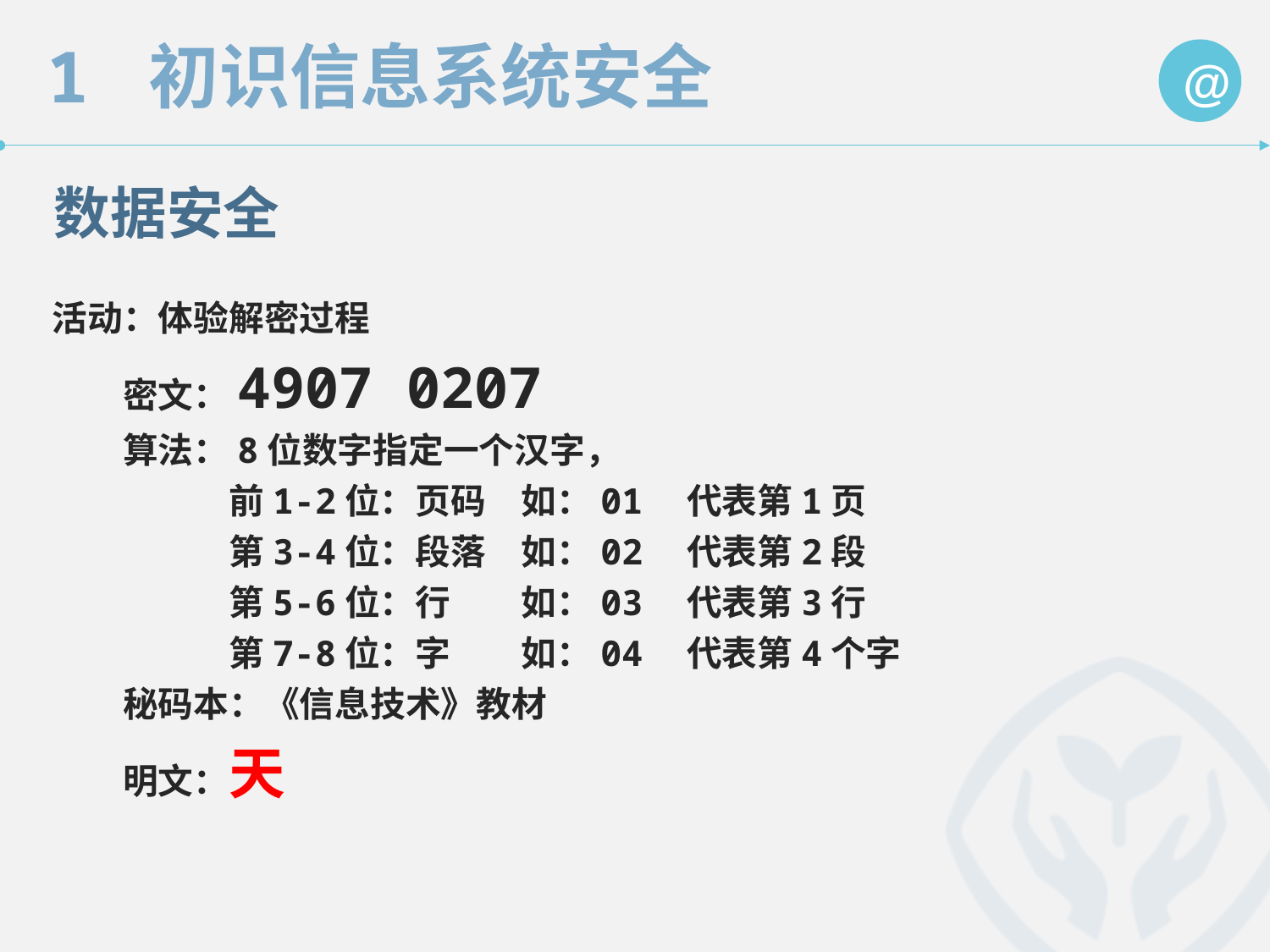

数据安全
活动：体验解密过程
　　密文：4907 0207
　　算法：8位数字指定一个汉字，
　　　　　前1-2位：页码　如：01　代表第1页
　　　　　第3-4位：段落　如：02　代表第2段
　　　　　第5-6位：行　　如：03　代表第3行
　　　　　第7-8位：字　　如：04　代表第4个字
　　秘码本：《信息技术》教材
　　明文：天